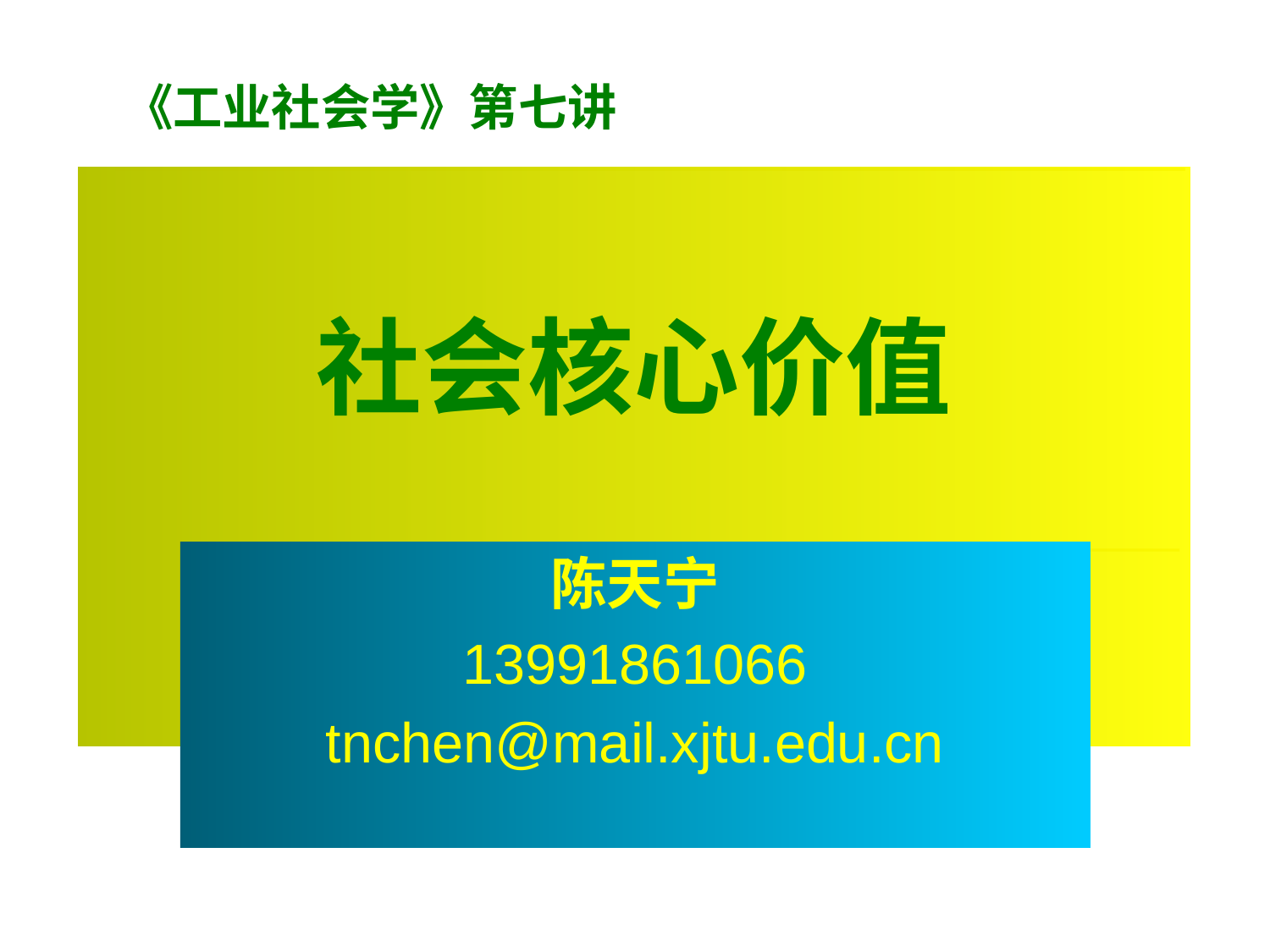

《工业社会学》第七讲
# 社会核心价值
陈天宁
13991861066
tnchen@mail.xjtu.edu.cn

1